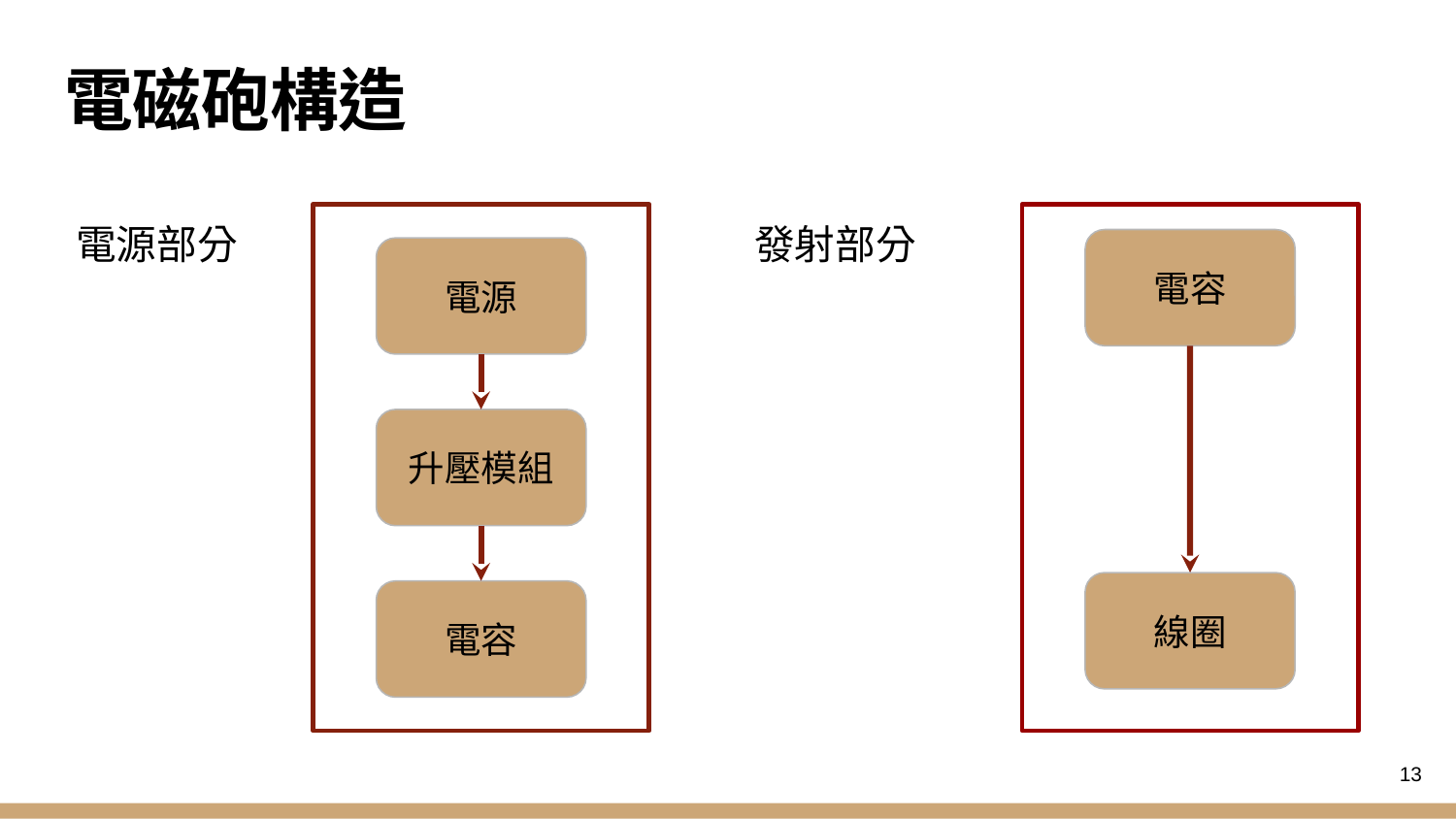

# 電磁砲構造
發射部分
電源部分

電容
電源
升壓模組
線圈
電容
13